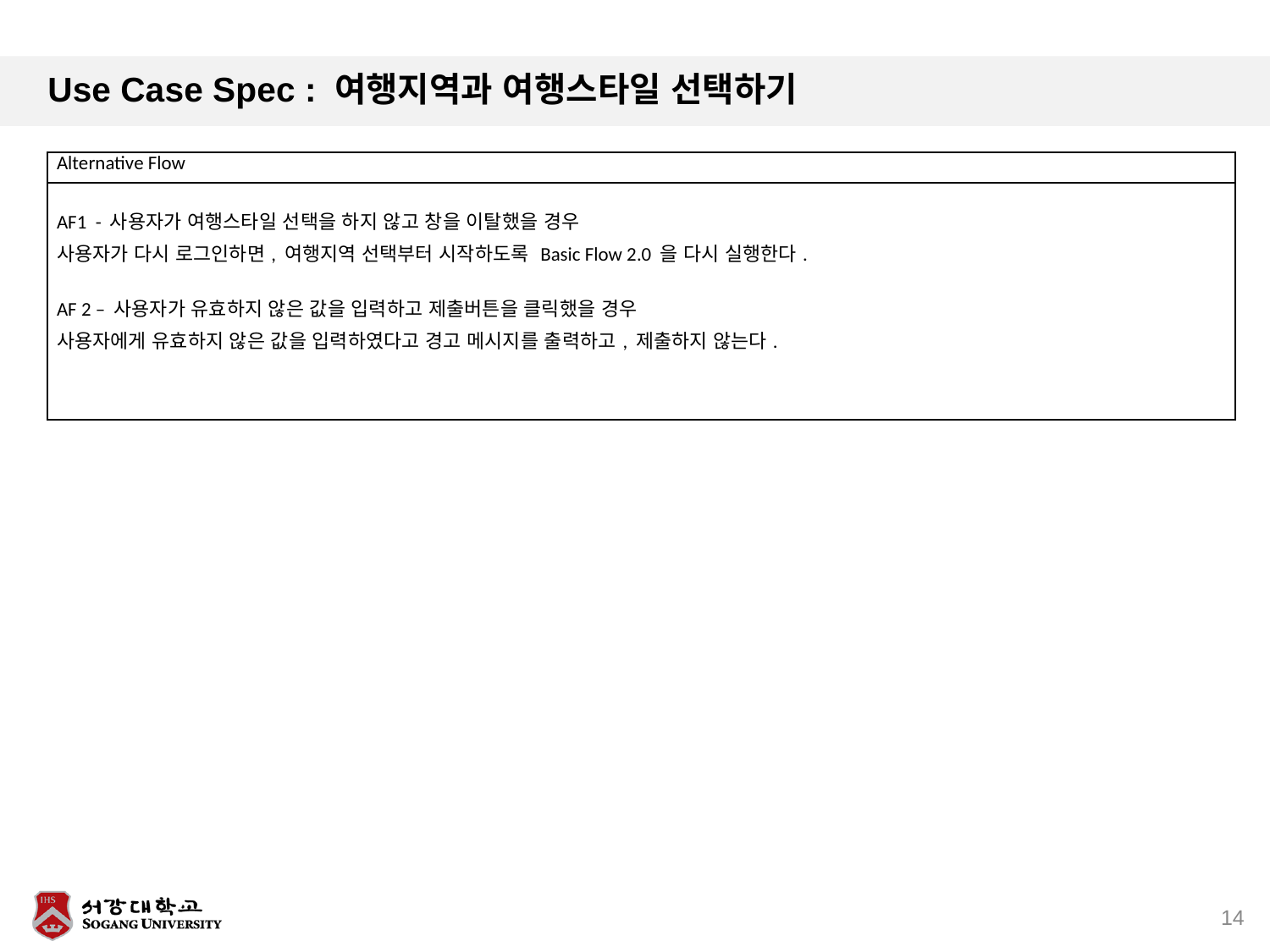

# Use Case Spec : 여행지역과 여행스타일 선택하기
| Alternative Flow |
| --- |
| AF1 - 사용자가 여행스타일 선택을 하지 않고 창을 이탈했을 경우 사용자가 다시 로그인하면, 여행지역 선택부터 시작하도록 Basic Flow 2.0 을 다시 실행한다. AF 2 – 사용자가 유효하지 않은 값을 입력하고 제출버튼을 클릭했을 경우 사용자에게 유효하지 않은 값을 입력하였다고 경고 메시지를 출력하고, 제출하지 않는다. |
14